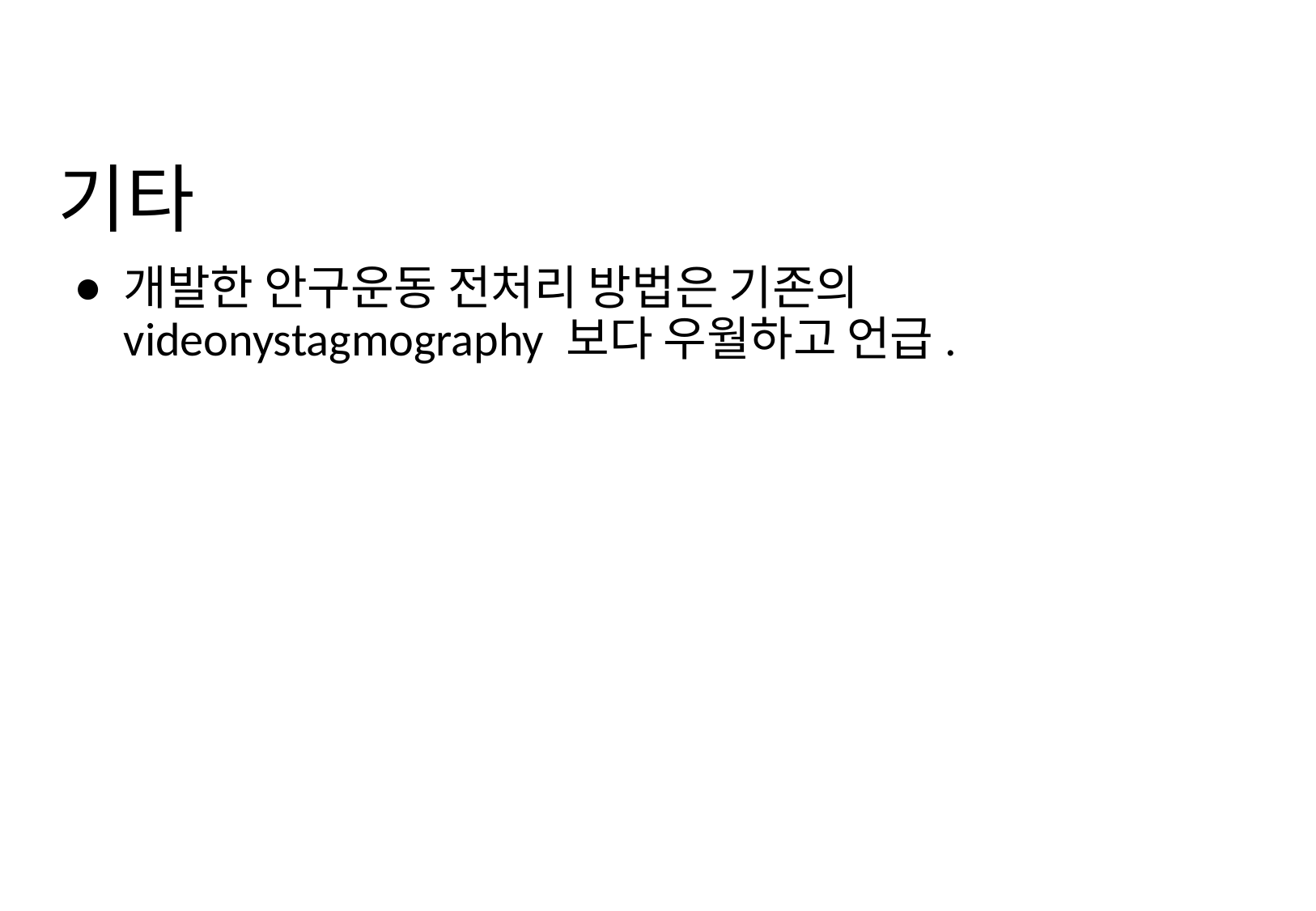

# 기타
개발한 안구운동 전처리 방법은 기존의 videonystagmography 보다 우월하고 언급.